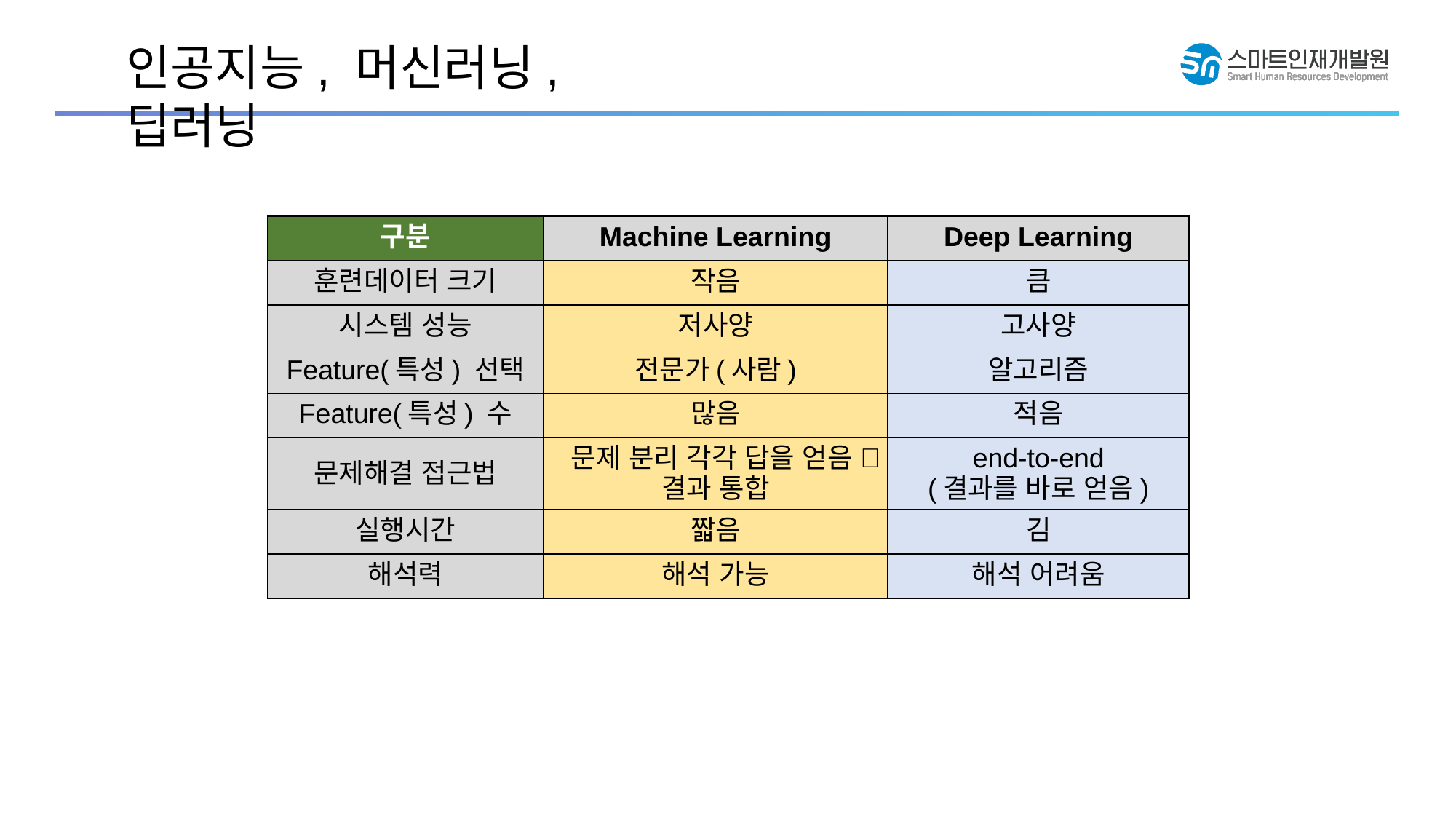

인공지능, 머신러닝, 딥러닝
| 구분 | Machine Learning | Deep Learning |
| --- | --- | --- |
| 훈련데이터 크기 | 작음 | 큼 |
| 시스템 성능 | 저사양 | 고사양 |
| Feature(특성) 선택 | 전문가(사람) | 알고리즘 |
| Feature(특성) 수 | 많음 | 적음 |
| 문제해결 접근법 | 문제 분리 🡪각각 답을 얻음 🡪 결과 통합 | end-to-end (결과를 바로 얻음) |
| 실행시간 | 짧음 | 김 |
| 해석력 | 해석 가능 | 해석 어려움 |